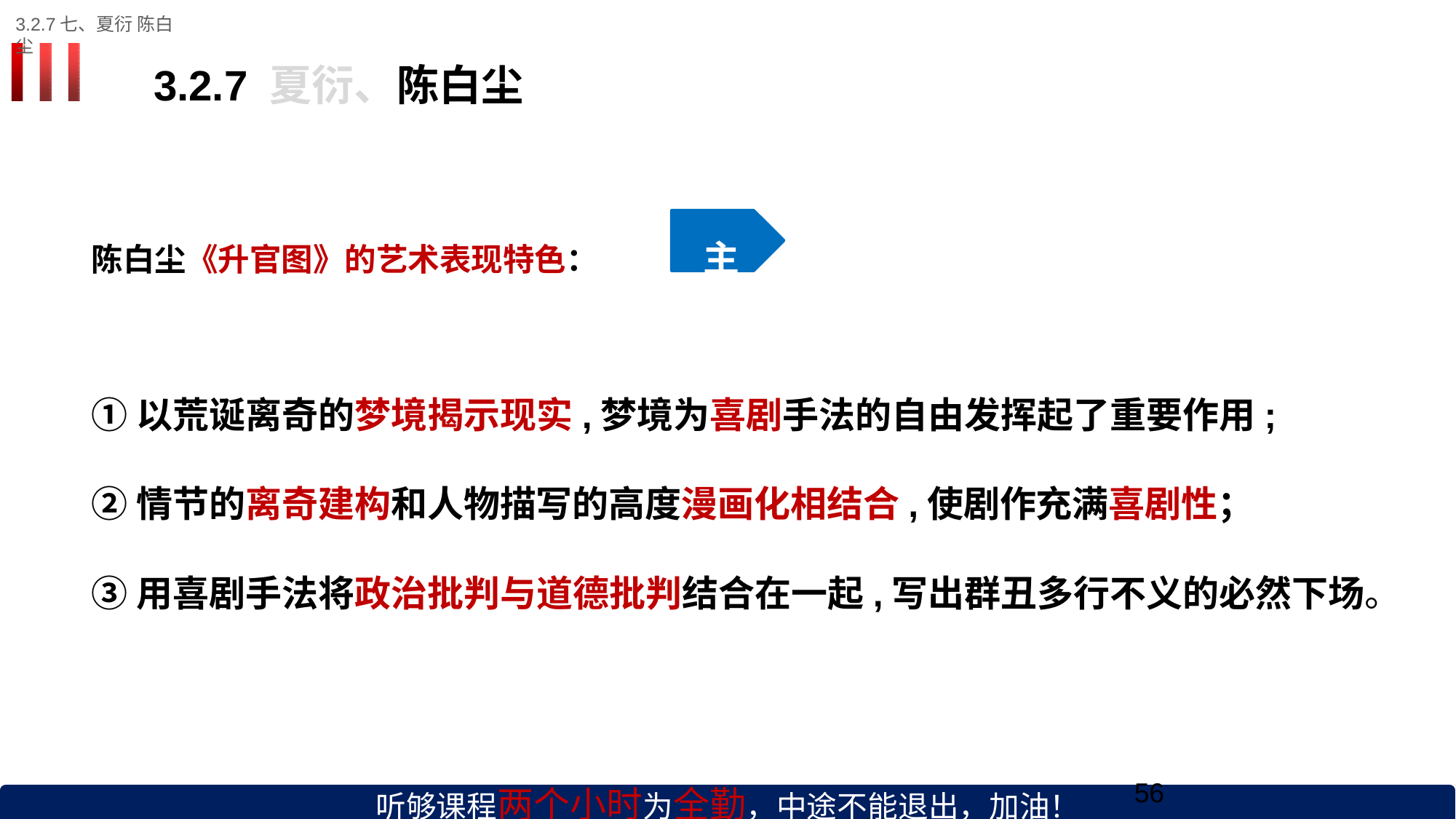

3.2.7七、夏衍 陈白尘

# 3.2.7 夏衍、陈白尘

陈白尘《升官图》的艺术表现特色：	主
①以荒诞离奇的梦境揭示现实,梦境为喜剧手法的自由发挥起了重要作用;

②情节的离奇建构和人物描写的高度漫画化相结合,使剧作充满喜剧性；

③用喜剧手法将政治批判与道德批判结合在一起,写出群丑多行不义的必然下场。
56

听够课程两个小时为全勤，中途不能退出，加油！